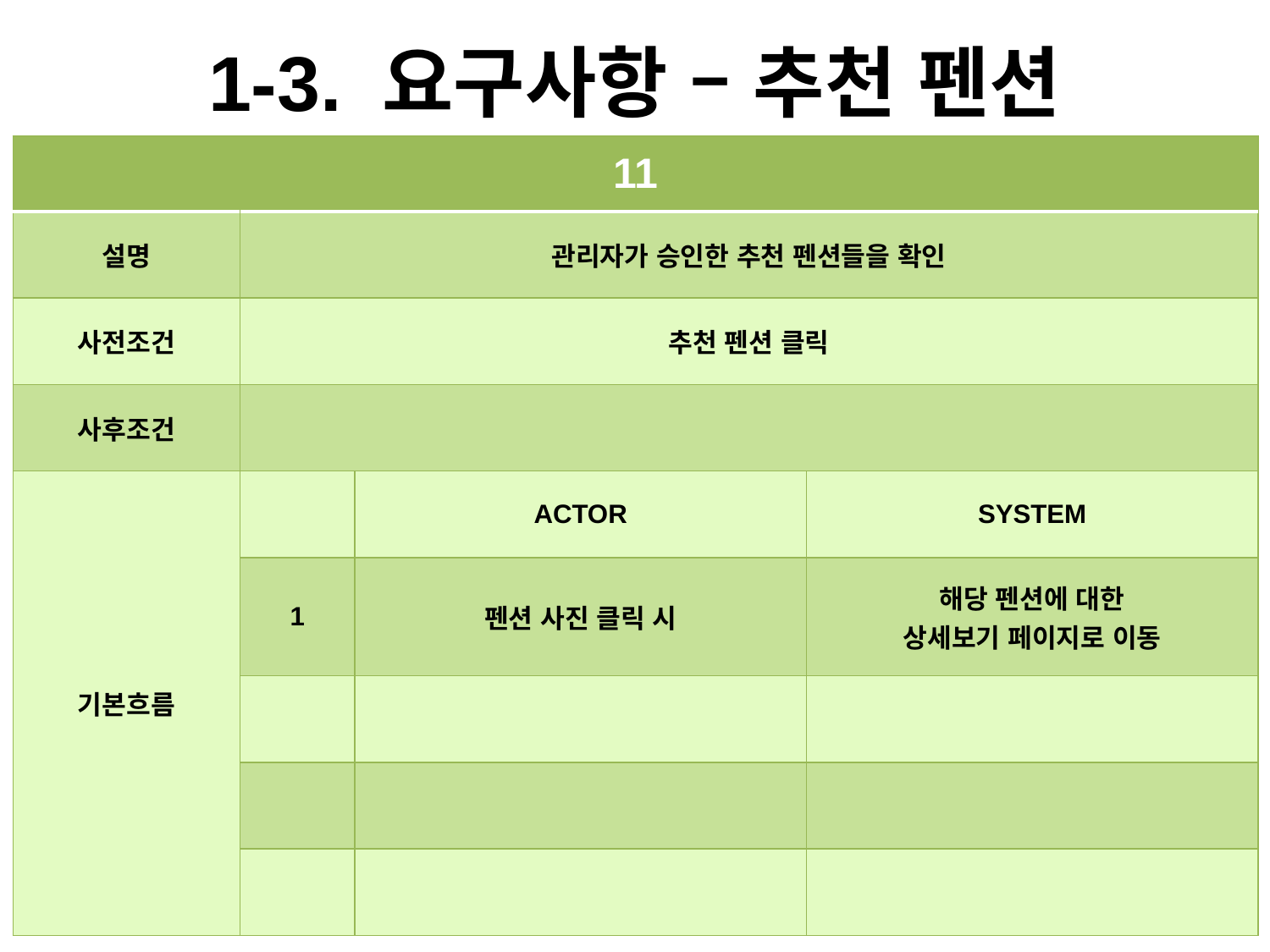

# 1-3. 요구사항 – 추천 펜션
| 11 |  |  |  |
| --- | --- | --- | --- |
| 설명 | 관리자가 승인한 추천 펜션들을 확인 |  |  |
| 사전조건 | 추천 펜션 클릭 |  |  |
| 사후조건 |  |  |  |
| 기본흐름 |  | ACTOR | SYSTEM |
|  | 1 | 펜션 사진 클릭 시 | 해당 펜션에 대한 상세보기 페이지로 이동 |
|  |  |  |  |
|  |  |  |  |
|  |  |  |  |